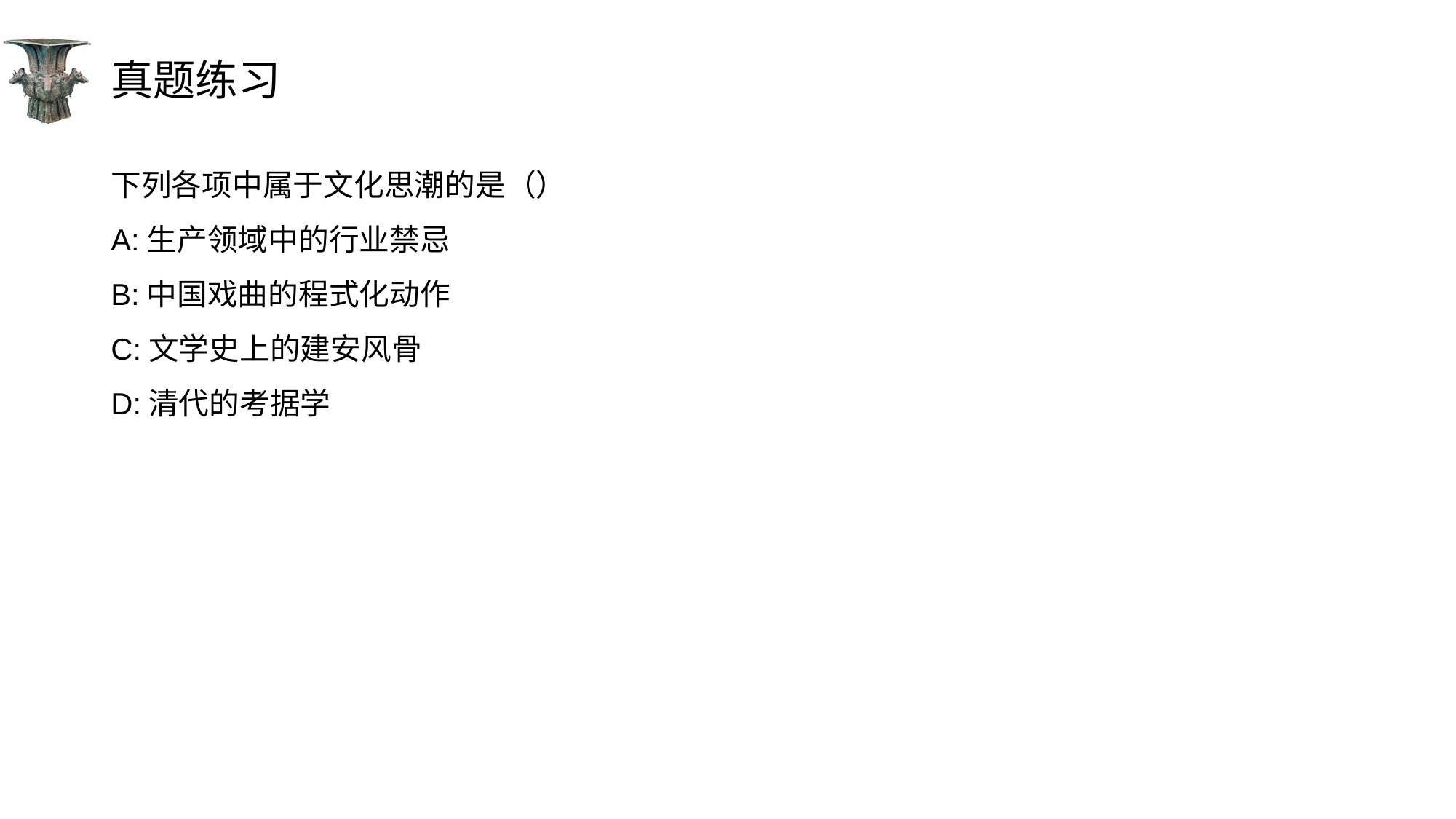

# 真题练习
下列各项中属于文化思潮的是（）
A:生产领域中的行业禁忌
B:中国戏曲的程式化动作
C:文学史上的建安风骨
D:清代的考据学
71